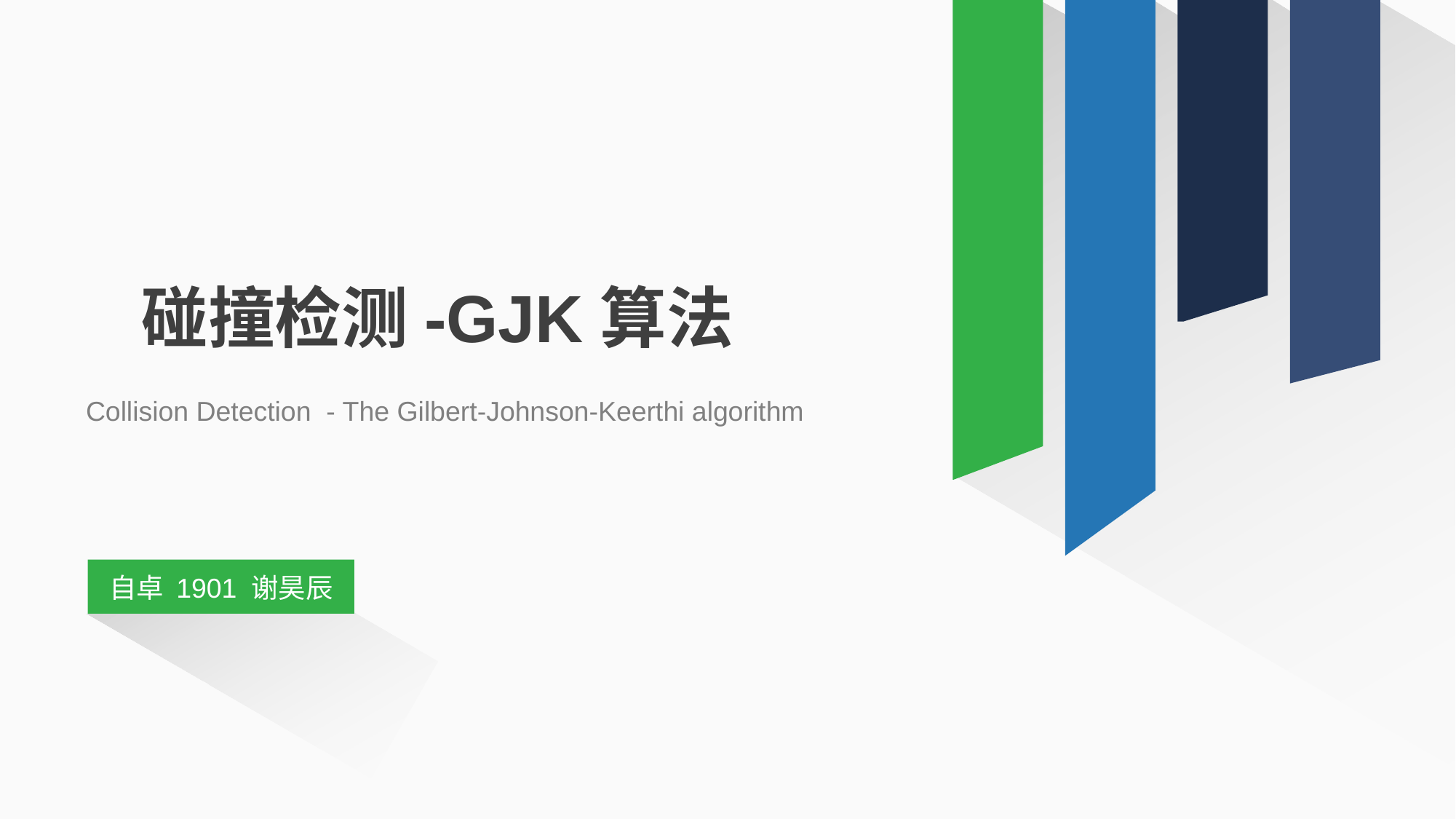

碰撞检测-GJK算法
Collision Detection  - The Gilbert-Johnson-Keerthi algorithm

自卓 1901 谢昊辰